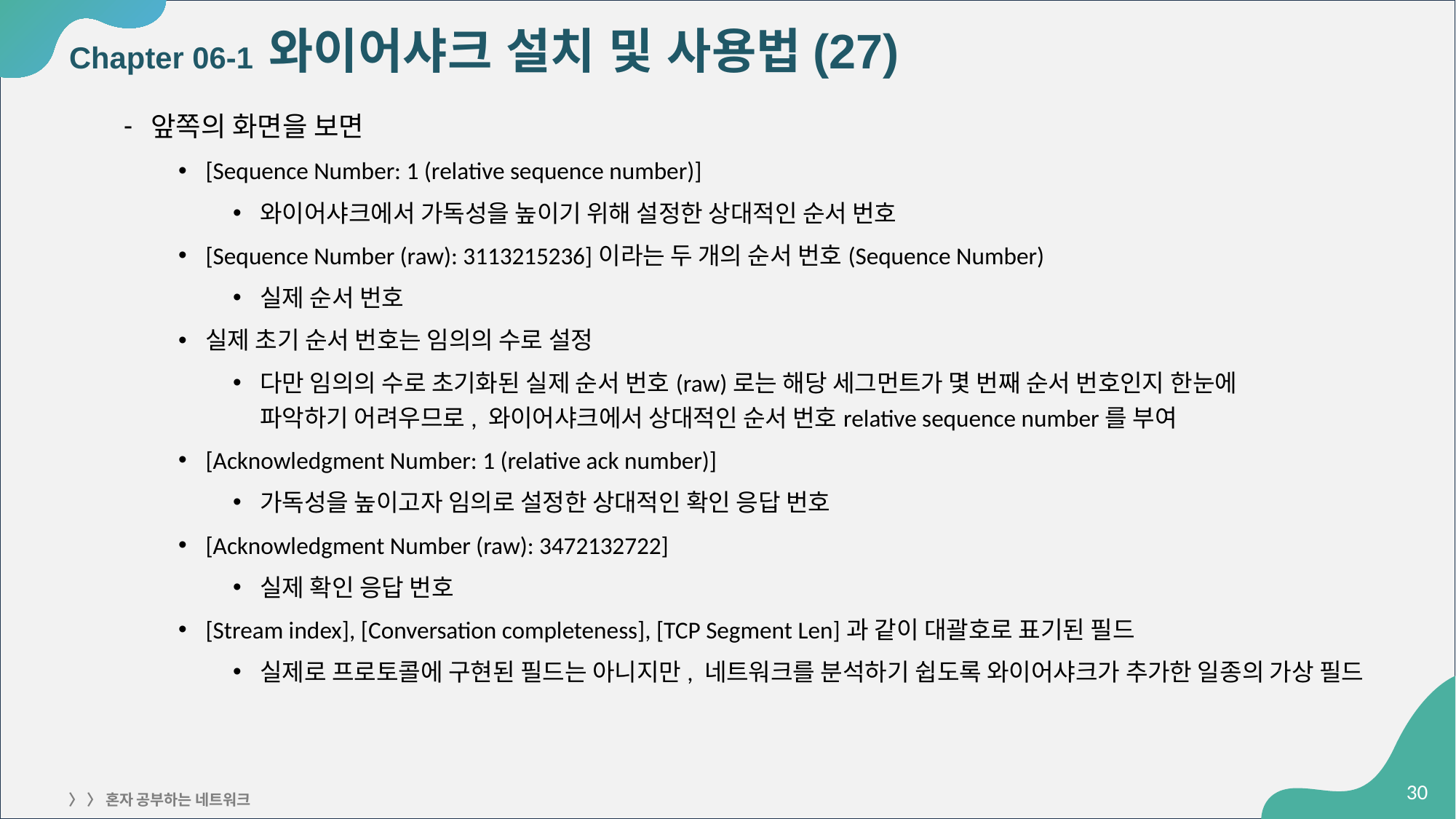

# Chapter 06-1 와이어샤크 설치 및 사용법(27)
앞쪽의 화면을 보면
[Sequence Number: 1 (relative sequence number)]
와이어샤크에서 가독성을 높이기 위해 설정한 상대적인 순서 번호
[Sequence Number (raw): 3113215236]이라는 두 개의 순서 번호(Sequence Number)
실제 순서 번호
실제 초기 순서 번호는 임의의 수로 설정
다만 임의의 수로 초기화된 실제 순서 번호(raw)로는 해당 세그먼트가 몇 번째 순서 번호인지 한눈에
파악하기 어려우므로, 와이어샤크에서 상대적인 순서 번호relative sequence number를 부여
[Acknowledgment Number: 1 (relative ack number)]
가독성을 높이고자 임의로 설정한 상대적인 확인 응답 번호
[Acknowledgment Number (raw): 3472132722]
실제 확인 응답 번호
[Stream index], [Conversation completeness], [TCP Segment Len]과 같이 대괄호로 표기된 필드
실제로 프로토콜에 구현된 필드는 아니지만, 네트워크를 분석하기 쉽도록 와이어샤크가 추가한 일종의 가상 필드
30
〉 〉 혼자 공부하는 네트워크